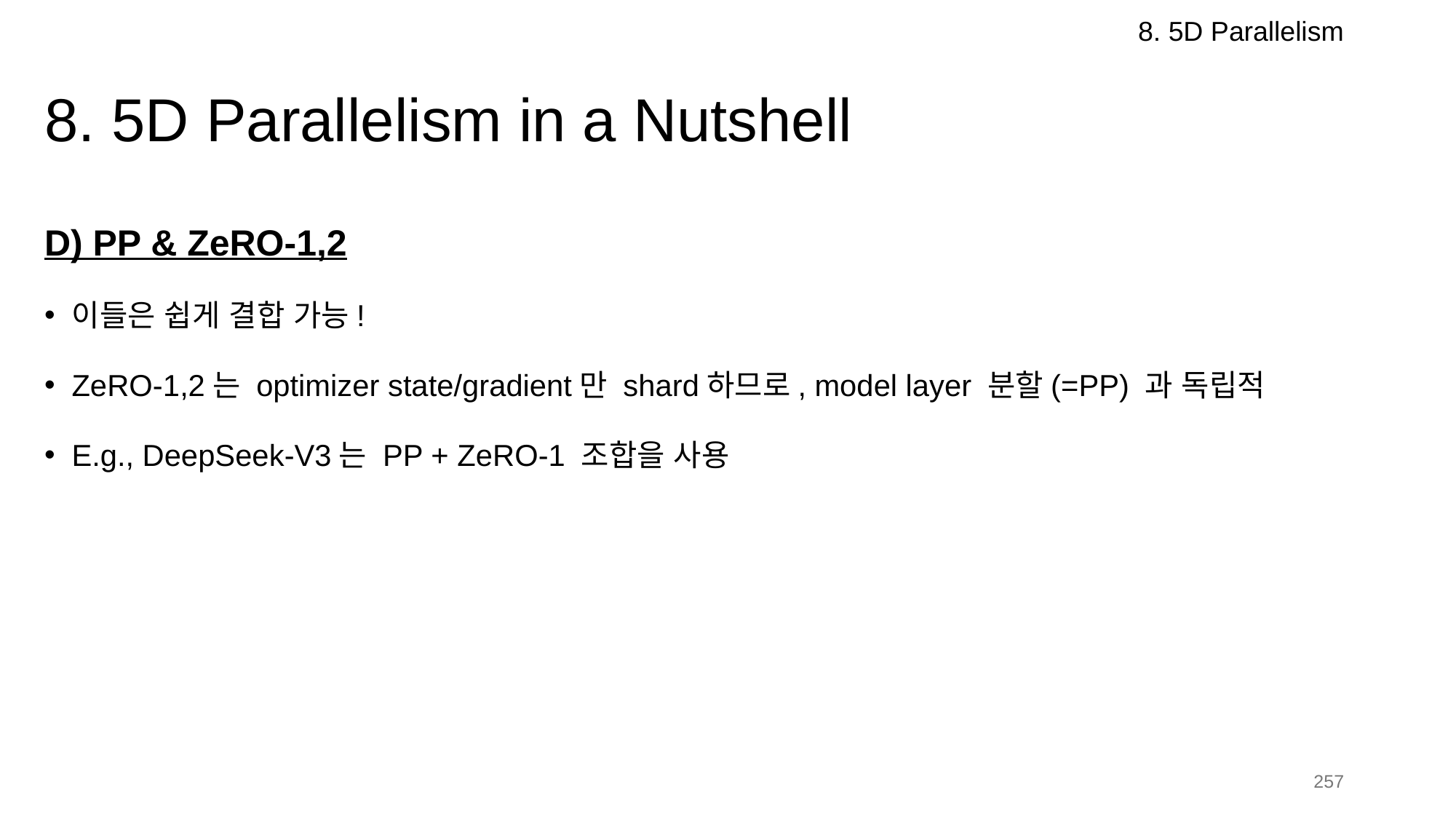

8. 5D Parallelism
# 8. 5D Parallelism in a Nutshell
D) PP & ZeRO-1,2
이들은 쉽게 결합 가능!
ZeRO-1,2는 optimizer state/gradient만 shard하므로, model layer 분할(=PP) 과 독립적
E.g., DeepSeek-V3는 PP + ZeRO-1 조합을 사용

257